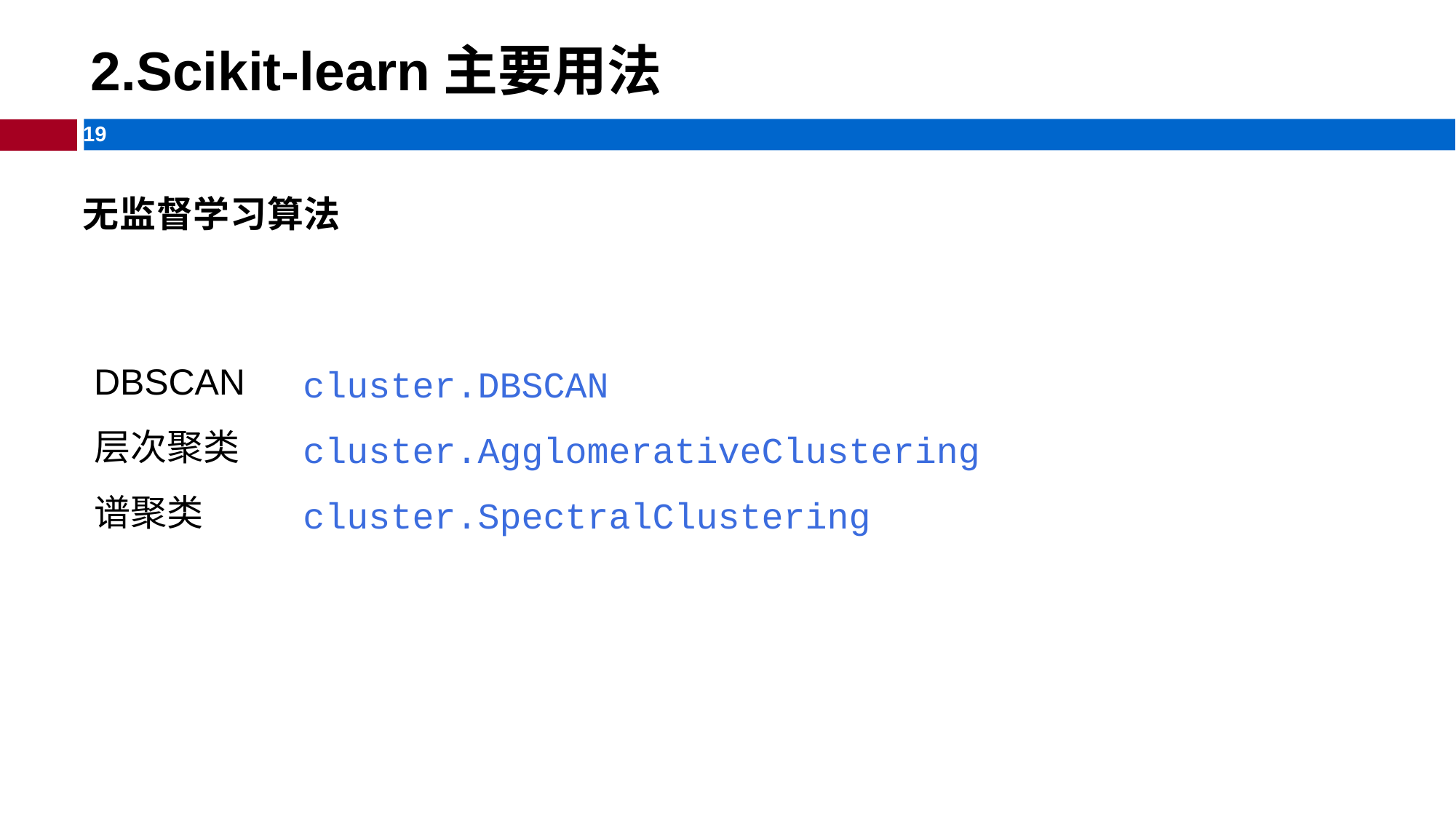

# 2.Scikit-learn主要用法
无监督学习算法

DBSCAN
层次聚类
谱聚类
cluster.DBSCAN  cluster.AgglomerativeClustering  cluster.SpectralClustering